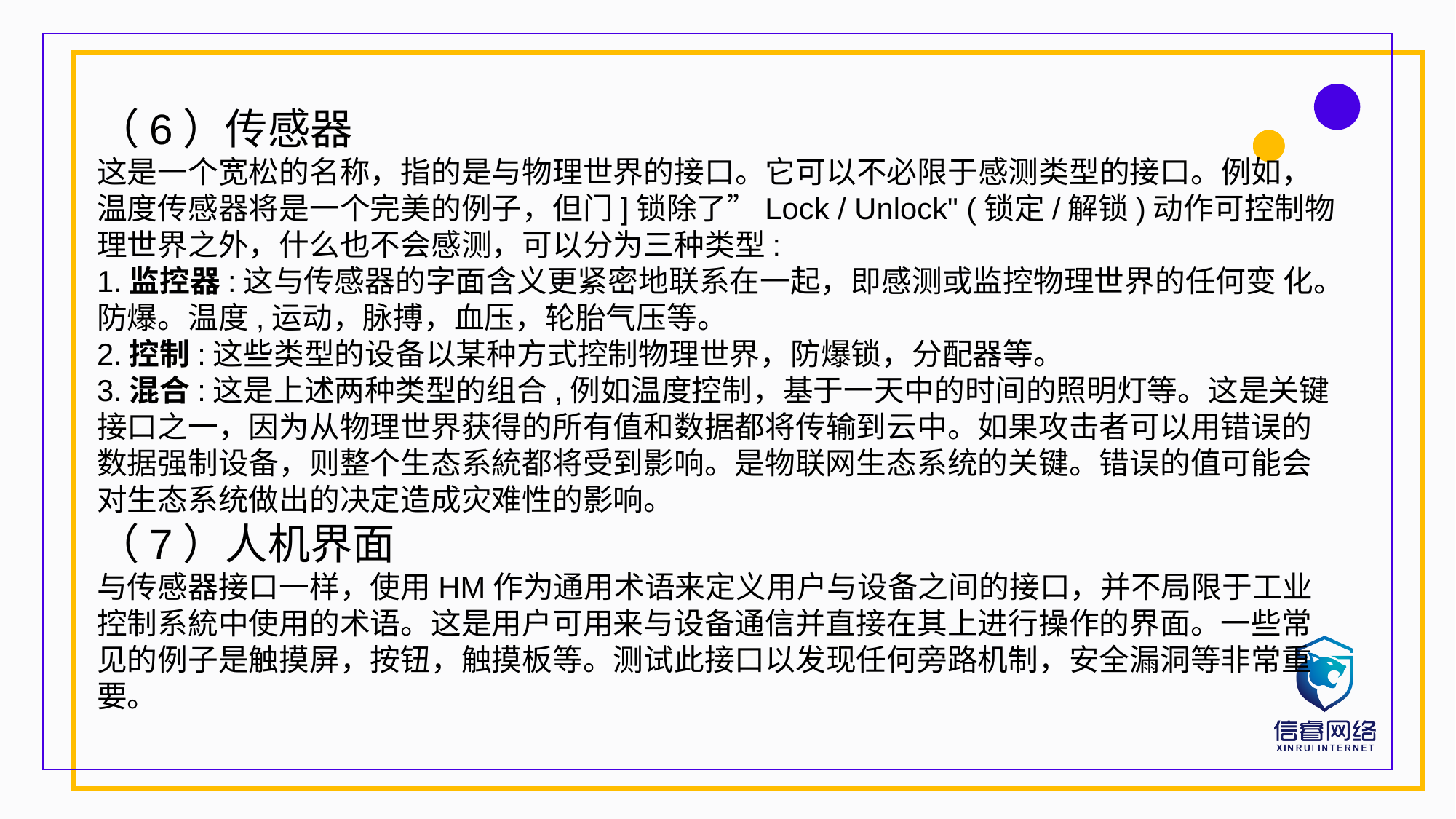

（6）传感器
这是一个宽松的名称，指的是与物理世界的接口。它可以不必限于感测类型的接口。例如，温度传感器将是一个完美的例子，但门]锁除了”Lock / Unlock" (锁定/解锁)动作可控制物理世界之外，什么也不会感测，可以分为三种类型:
1.监控器:这与传感器的字面含义更紧密地联系在一起，即感测或监控物理世界的任何变 化。防爆。温度,运动，脉搏，血压，轮胎气压等。
2.控制:这些类型的设备以某种方式控制物理世界，防爆锁，分配器等。
3.混合:这是上述两种类型的组合,例如温度控制，基于一天中的时间的照明灯等。这是关键接口之一，因为从物理世界获得的所有值和数据都将传输到云中。如果攻击者可以用错误的数据强制设备，则整个生态系統都将受到影响。是物联网生态系统的关键。错误的值可能会对生态系统做出的决定造成灾难性的影响。
（7）人机界面
与传感器接口一样，使用HM作为通用术语来定义用户与设备之间的接口，并不局限于工业控制系統中使用的术语。这是用户可用来与设备通信并直接在其上进行操作的界面。一些常见的例子是触摸屏，按钮，触摸板等。测试此接口以发现任何旁路机制，安全漏洞等非常重要。